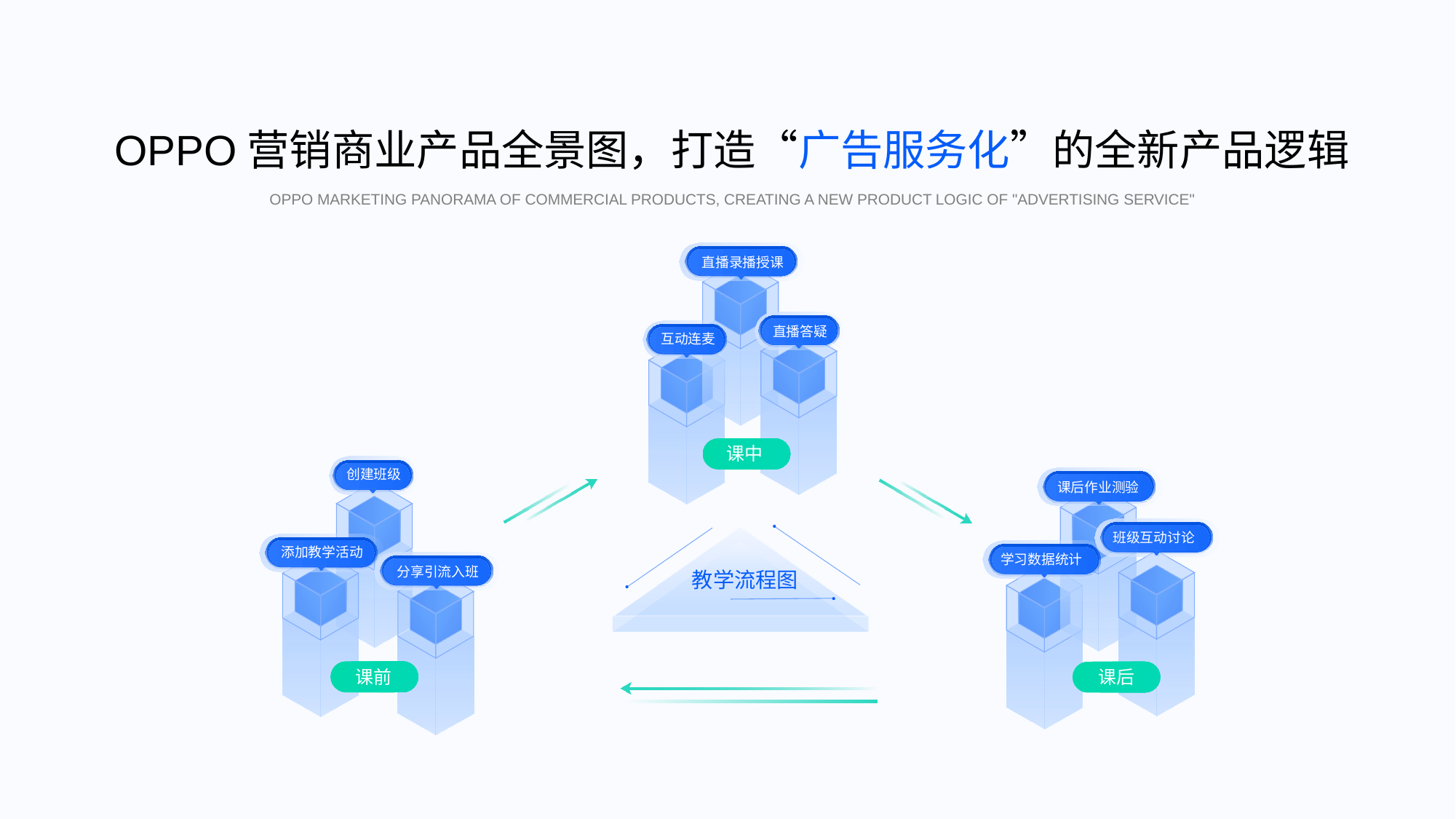

OPPO营销商业产品全景图，打造“广告服务化”的全新产品逻辑
OPPO MARKETING PANORAMA OF COMMERCIAL PRODUCTS, CREATING A NEW PRODUCT LOGIC OF "ADVERTISING SERVICE"

直播录播授课

直播答疑

互动连麦

课中

创建班级

课后作业测验

班级互动讨论

添加教学活动

学习数据统计

分享引流入班
教学流程图

课前
课后